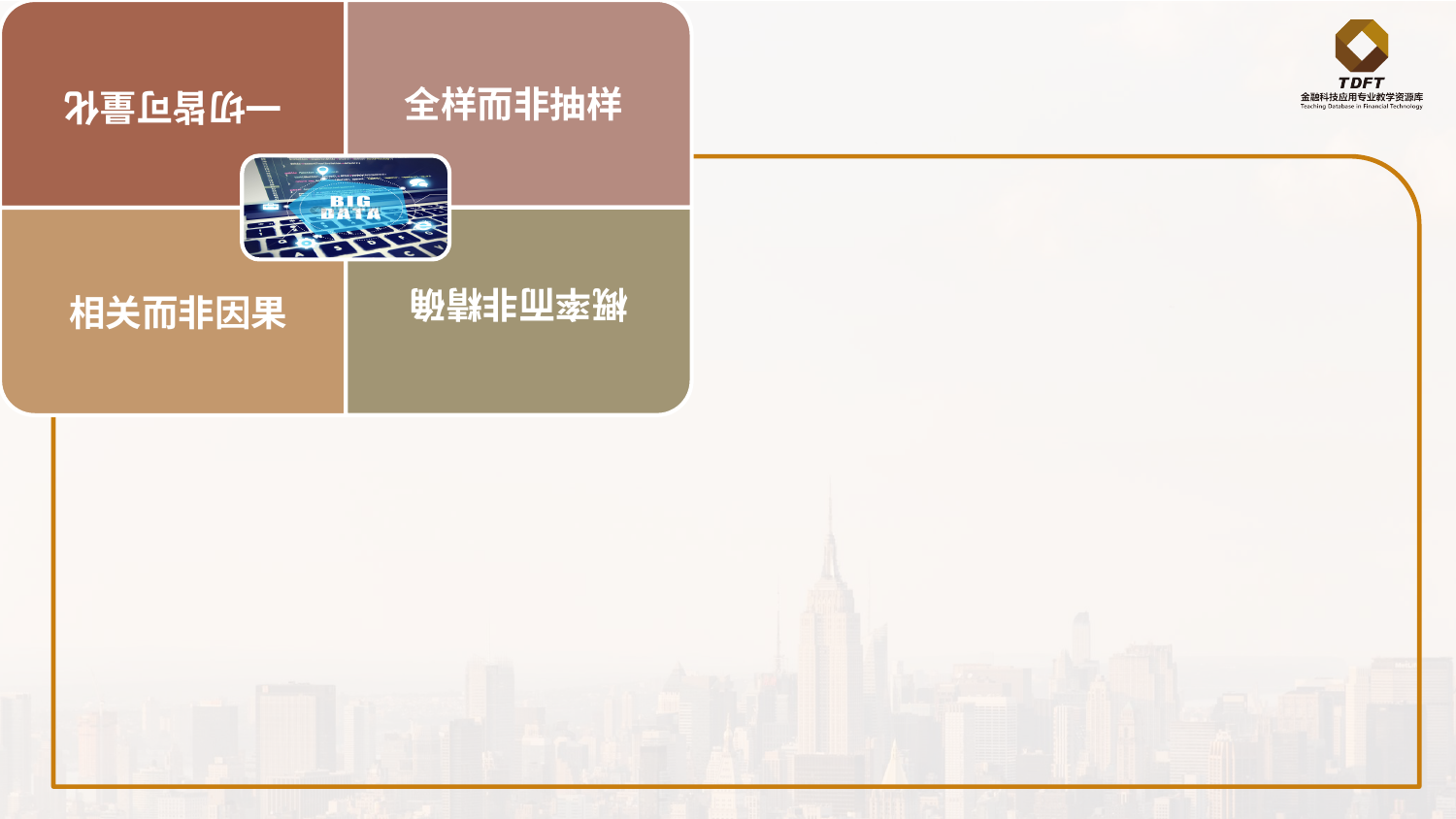

# 大数据时代的思维变革

一切皆可量化
全样而非抽样
相关而非因果
概率而非精确